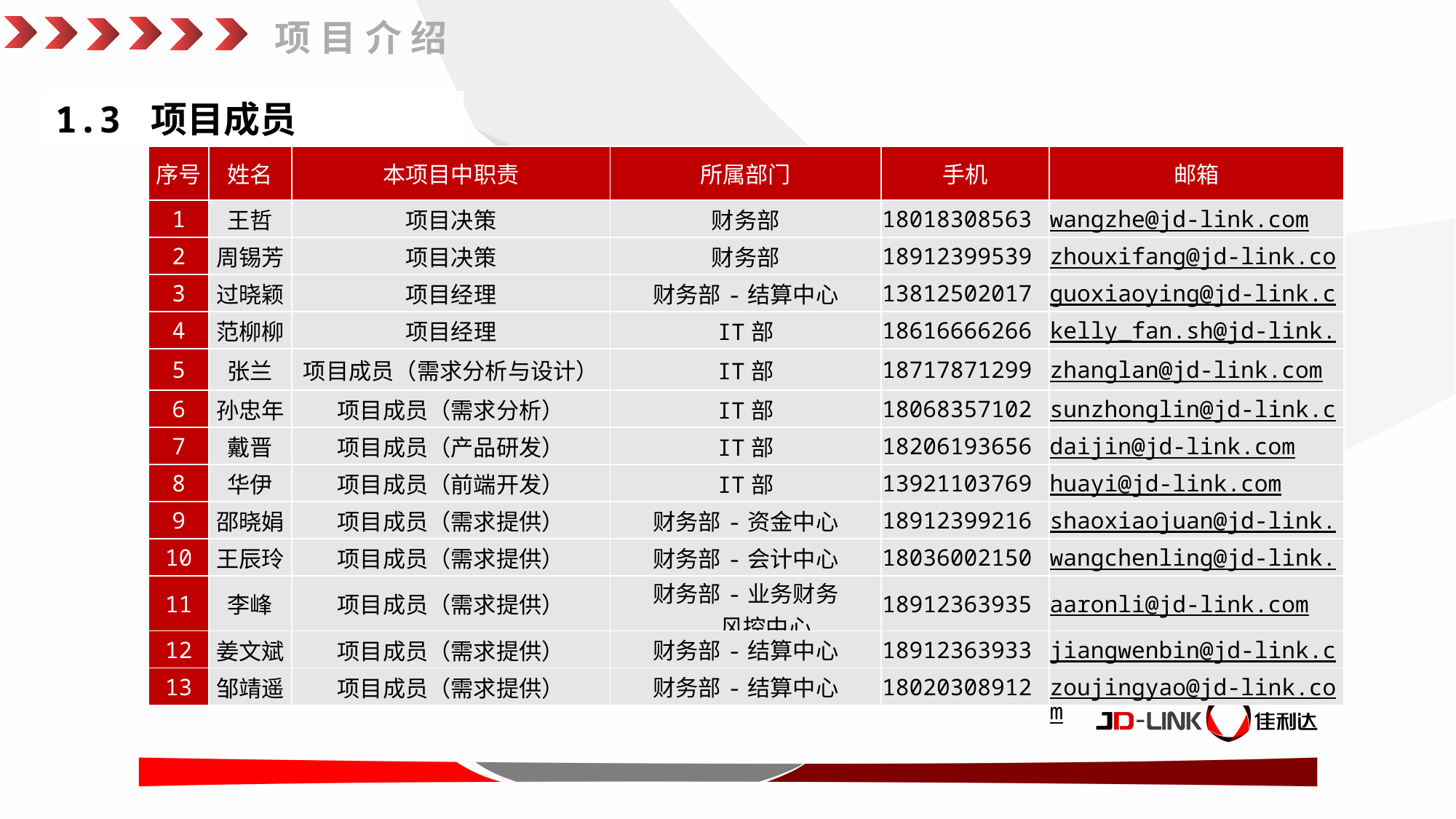

项目介绍

1.3 项目成员
| 序号 | 姓名 | 本项目中职责 | 所属部门 | 手机 | 邮箱 |
| --- | --- | --- | --- | --- | --- |
| 1 | 王哲 | 项目决策 | 财务部 | 18018308563 | wangzhe@jd-link.com |
| 2 | 周锡芳 | 项目决策 | 财务部 | 18912399539 | zhouxifang@jd-link.com |
| 3 | 过晓颖 | 项目经理 | 财务部-结算中心 | 13812502017 | guoxiaoying@jd-link.com |
| 4 | 范柳柳 | 项目经理 | IT部 | 18616666266 | kelly\_fan.sh@jd-link.com |
| 5 | 张兰 | 项目成员（需求分析与设计） | IT部 | 18717871299 | zhanglan@jd-link.com |
| 6 | 孙忠年 | 项目成员（需求分析） | IT部 | 18068357102 | sunzhonglin@jd-link.com |
| 7 | 戴晋 | 项目成员（产品研发） | IT部 | 18206193656 | daijin@jd-link.com |
| 8 | 华伊 | 项目成员（前端开发） | IT部 | 13921103769 | huayi@jd-link.com |
| 9 | 邵晓娟 | 项目成员（需求提供） | 财务部-资金中心 | 18912399216 | shaoxiaojuan@jd-link.com |
| 10 | 王辰玲 | 项目成员（需求提供） | 财务部-会计中心 | 18036002150 | wangchenling@jd-link.com |
| 11 | 李峰 | 项目成员（需求提供） | 财务部-业务财务 风控中心 | 18912363935 | aaronli@jd-link.com |
| 12 | 姜文斌 | 项目成员（需求提供） | 财务部-结算中心 | 18912363933 | jiangwenbin@jd-link.com |
| 13 | 邹靖遥 | 项目成员（需求提供） | 财务部-结算中心 | 18020308912 | zoujingyao@jd-link.com |